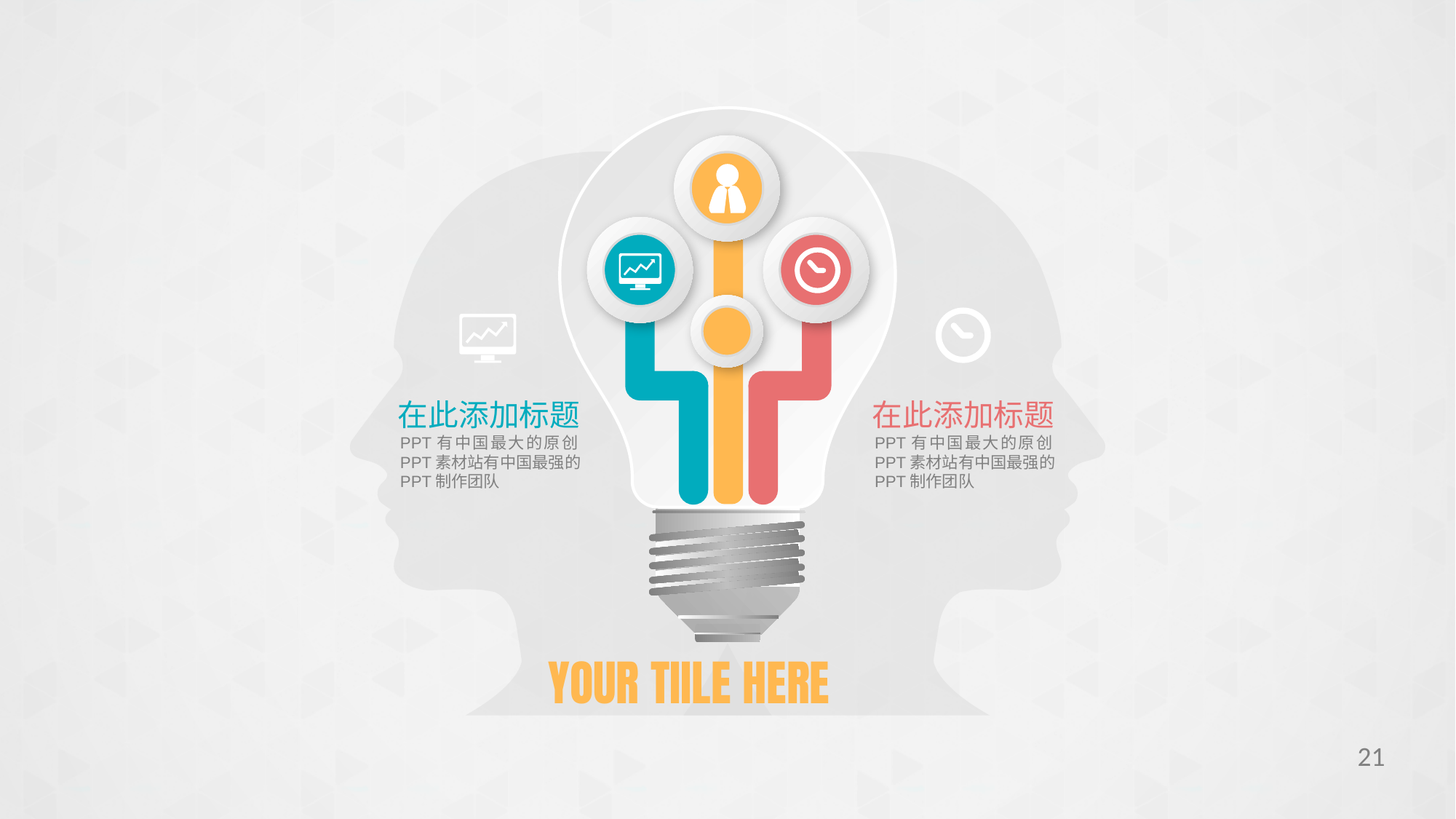

在此添加标题
PPT有中国最大的原创PPT素材站有中国最强的PPT制作团队
在此添加标题
PPT有中国最大的原创PPT素材站有中国最强的PPT制作团队
YOUR TIILE HERE
21